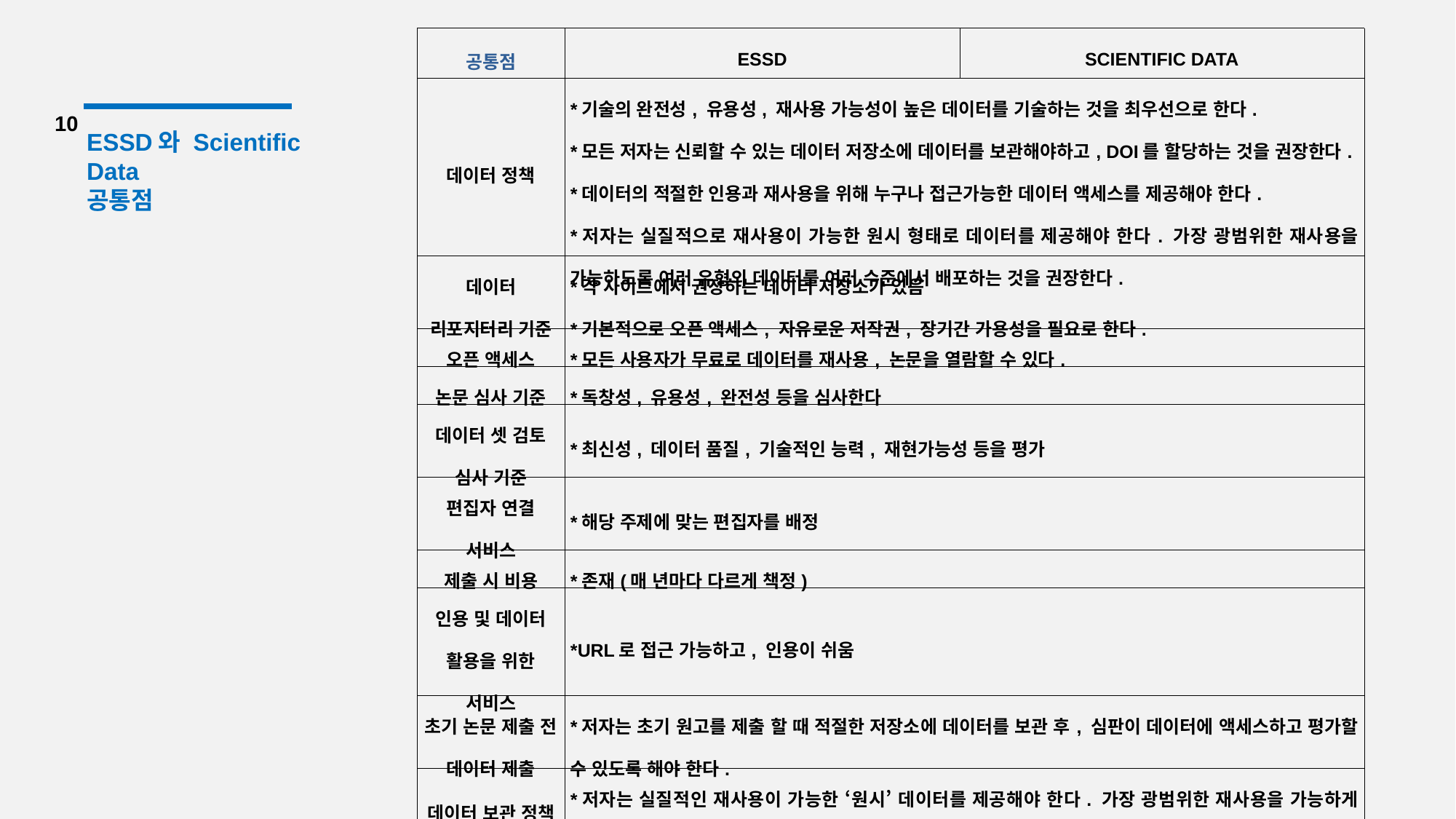

| 공통점 | ESSD | SCIENTIFIC DATA |
| --- | --- | --- |
| 데이터 정책 | \*기술의 완전성, 유용성, 재사용 가능성이 높은 데이터를 기술하는 것을 최우선으로 한다. \*모든 저자는 신뢰할 수 있는 데이터 저장소에 데이터를 보관해야하고, DOI를 할당하는 것을 권장한다. \*데이터의 적절한 인용과 재사용을 위해 누구나 접근가능한 데이터 액세스를 제공해야 한다. \*저자는 실질적으로 재사용이 가능한 원시 형태로 데이터를 제공해야 한다. 가장 광범위한 재사용을 가능하도록 여러 유형의 데이터를 여러 수준에서 배포하는 것을 권장한다. |  |
| 데이터 리포지터리 기준 | \*각 사이트에서 권장하는 데이터 저장소가 있음 \*기본적으로 오픈 액세스, 자유로운 저작권, 장기간 가용성을 필요로 한다. |  |
| 오픈 액세스 | \*모든 사용자가 무료로 데이터를 재사용, 논문을 열람할 수 있다. |  |
| 논문 심사 기준 | \*독창성, 유용성, 완전성 등을 심사한다 |  |
| 데이터 셋 검토 심사 기준 | \*최신성, 데이터 품질, 기술적인 능력, 재현가능성 등을 평가 |  |
| 편집자 연결 서비스 | \*해당 주제에 맞는 편집자를 배정 |  |
| 제출 시 비용 | \*존재(매 년마다 다르게 책정) |  |
| 인용 및 데이터 활용을 위한 서비스 | \*URL로 접근 가능하고, 인용이 쉬움 |  |
| 초기 논문 제출 전 데이터 제출 | \*저자는 초기 원고를 제출 할 때 적절한 저장소에 데이터를 보관 후, 심판이 데이터에 액세스하고 평가할 수 있도록 해야 한다. |  |
| 데이터 보관 정책 | \*저자는 실질적인 재사용이 가능한 ‘원시’ 데이터를 제공해야 한다. 가장 광범위한 재사용을 가능하게 하기위해 여러 유형의 데이터를 여러 수준에서 배포하는 것이 유리하다. |  |
| RSS | \*RSS피드를 제공 |  |

10
ESSD와 Scientific Data
공통점